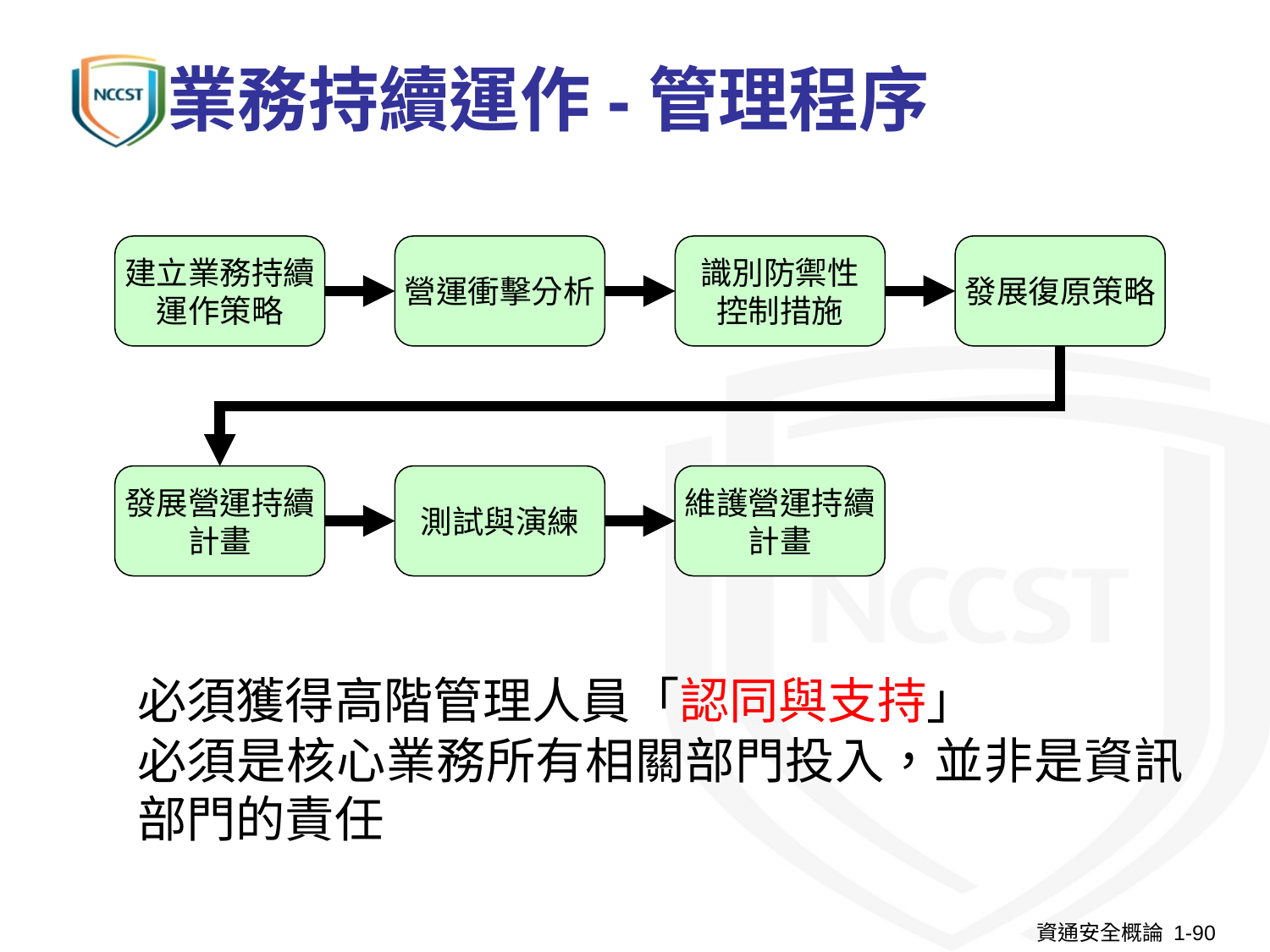

# 業務持續運作-管理程序
建立業務持續運作策略
營運衝擊分析
識別防禦性
控制措施
發展復原策略
發展營運持續計畫
測試與演練
維護營運持續計畫
必須獲得高階管理人員「認同與支持」
必須是核心業務所有相關部門投入，並非是資訊部門的責任